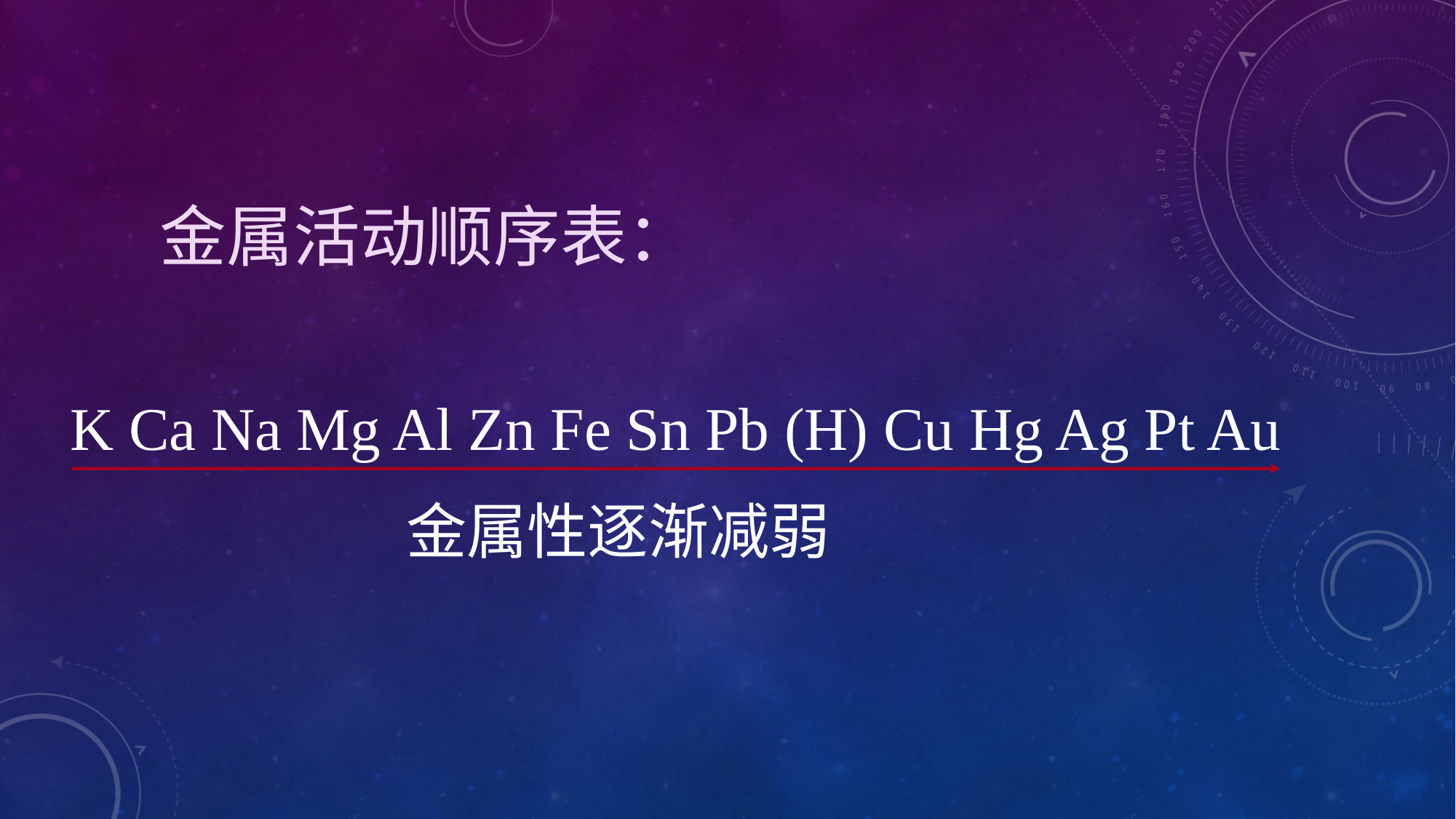

金属活动顺序表：
K Ca Na Mg Al Zn Fe Sn Pb (H) Cu Hg Ag Pt Au

金属性逐渐减弱